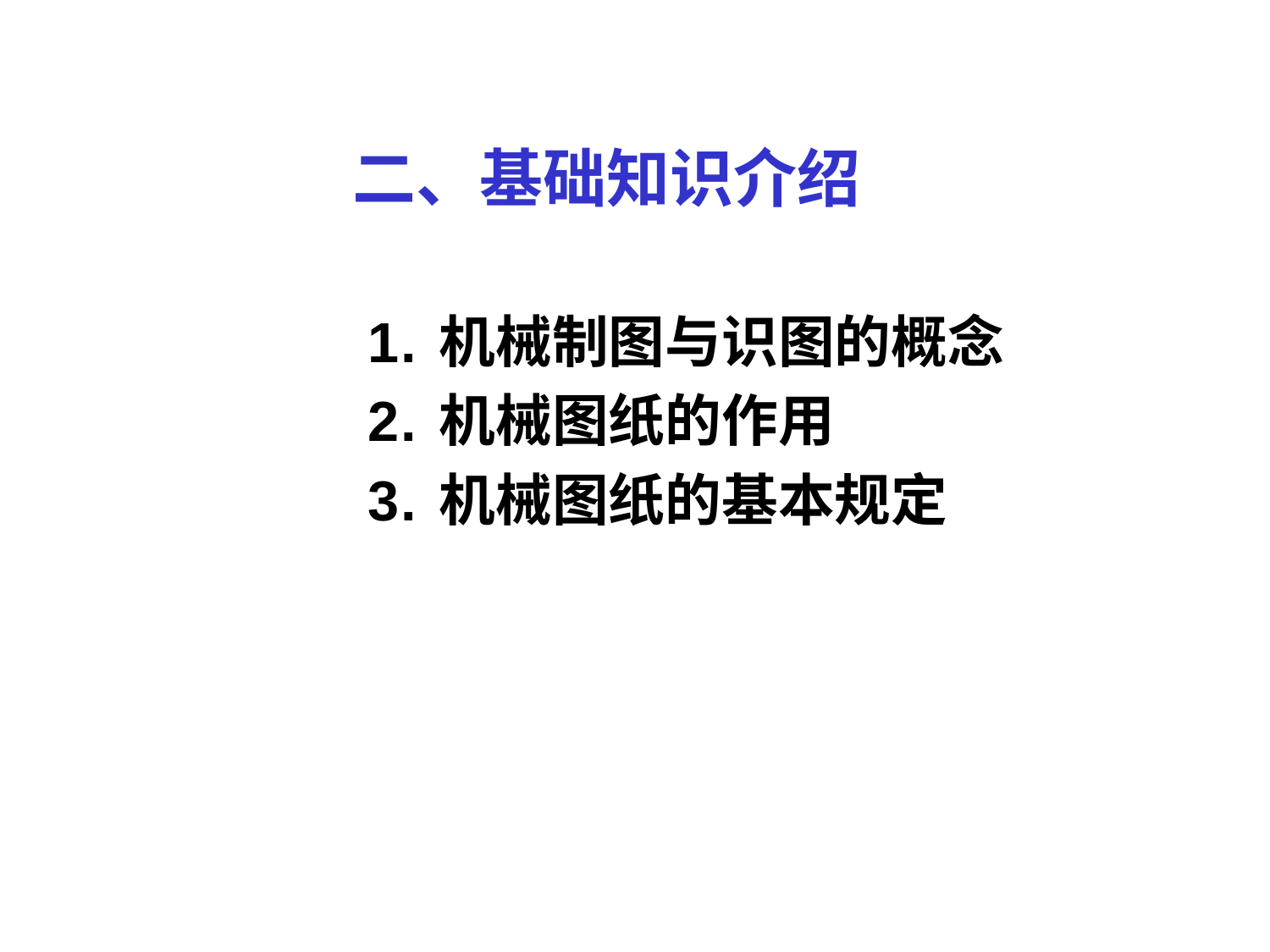

# 二、基础知识介绍
机械制图与识图的概念
机械图纸的作用
机械图纸的基本规定